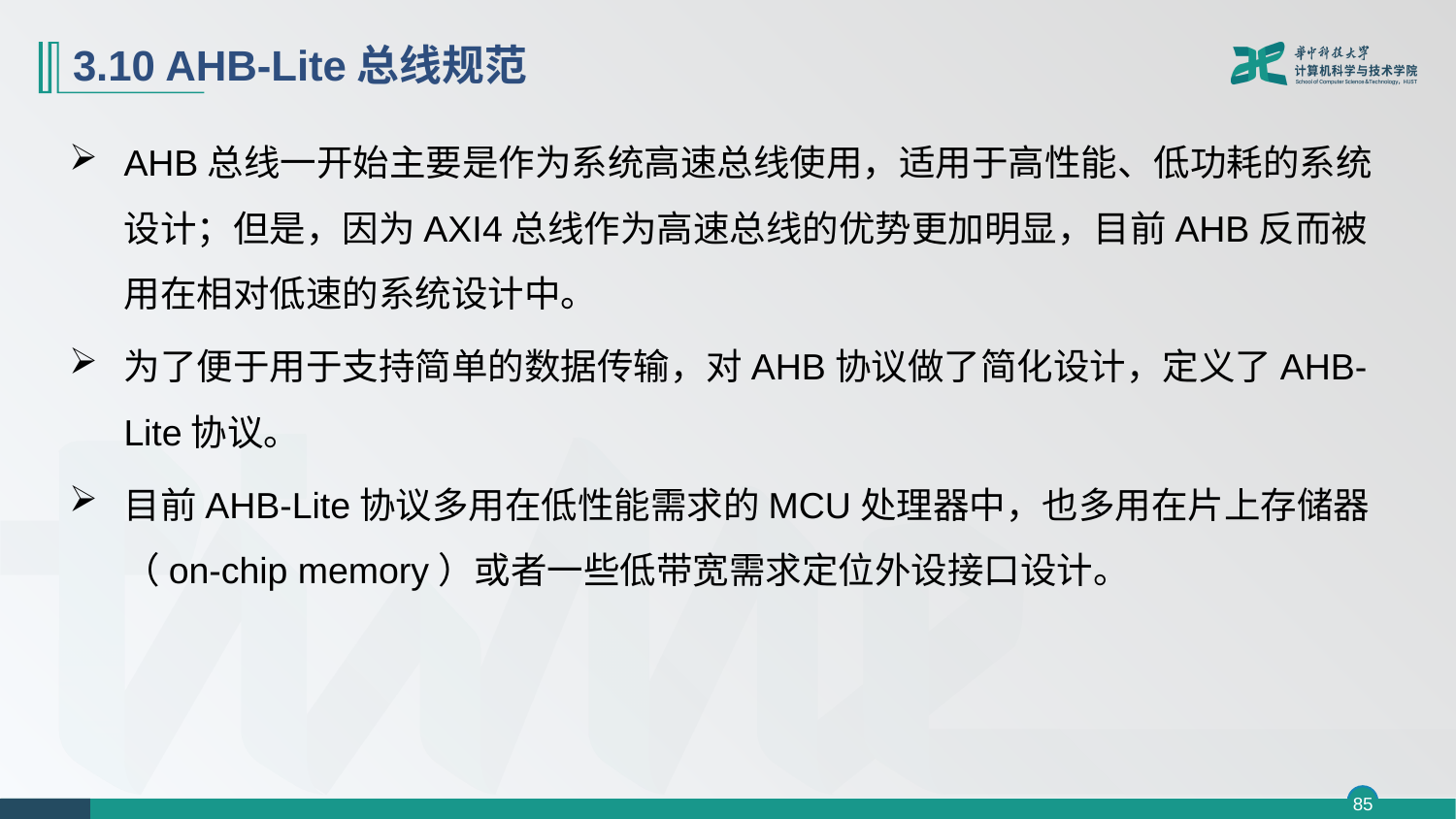

# 3.10 AHB-Lite总线规范
AHB总线一开始主要是作为系统高速总线使用，适用于高性能、低功耗的系统设计；但是，因为AXI4总线作为高速总线的优势更加明显，目前AHB反而被用在相对低速的系统设计中。
为了便于用于支持简单的数据传输，对AHB协议做了简化设计，定义了AHB-Lite协议。
目前AHB-Lite协议多用在低性能需求的MCU处理器中，也多用在片上存储器（on-chip memory）或者一些低带宽需求定位外设接口设计。